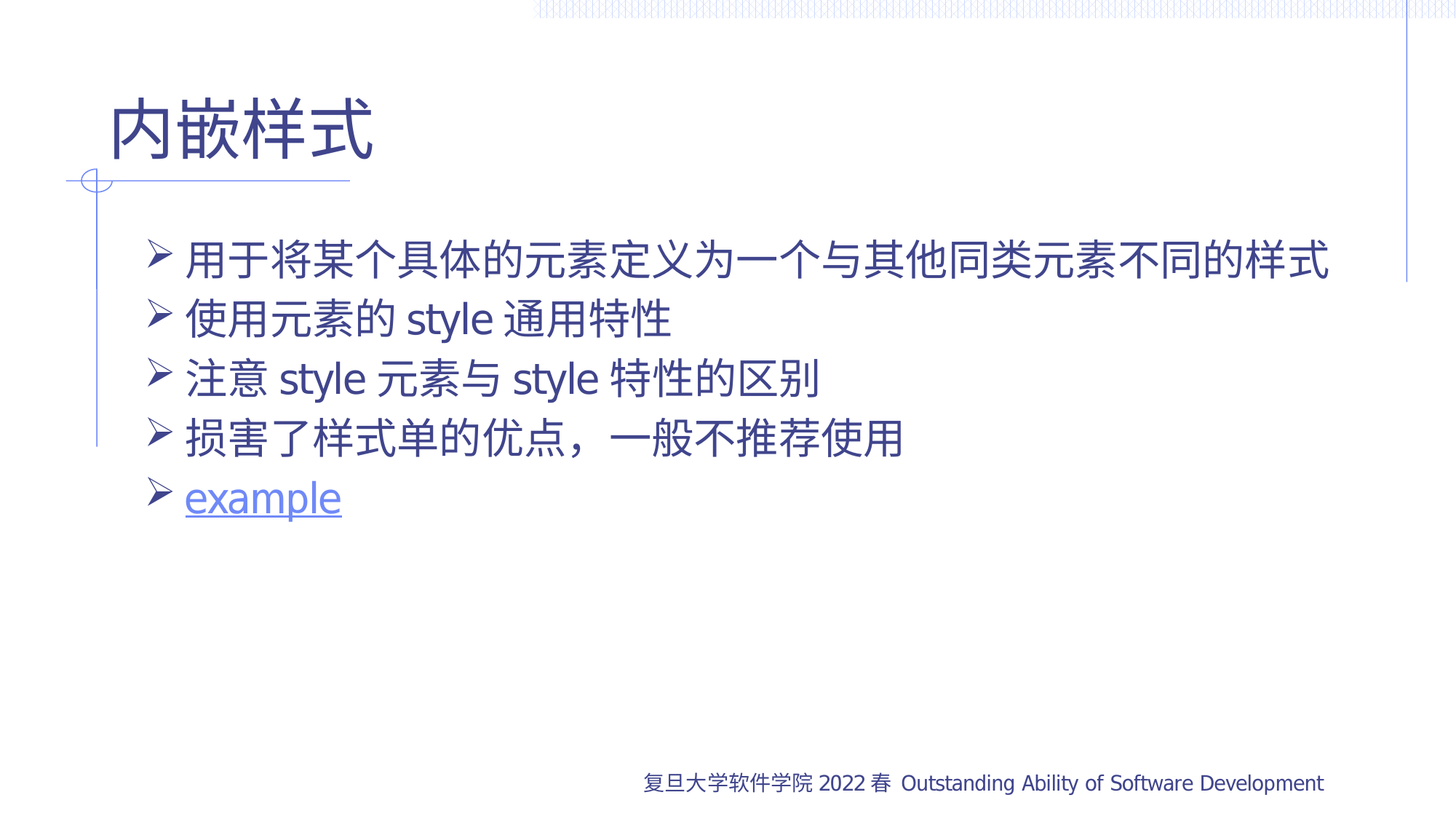

# 内嵌样式
用于将某个具体的元素定义为一个与其他同类元素不同的样式
使用元素的style通用特性
注意style元素与style特性的区别
损害了样式单的优点，一般不推荐使用
example